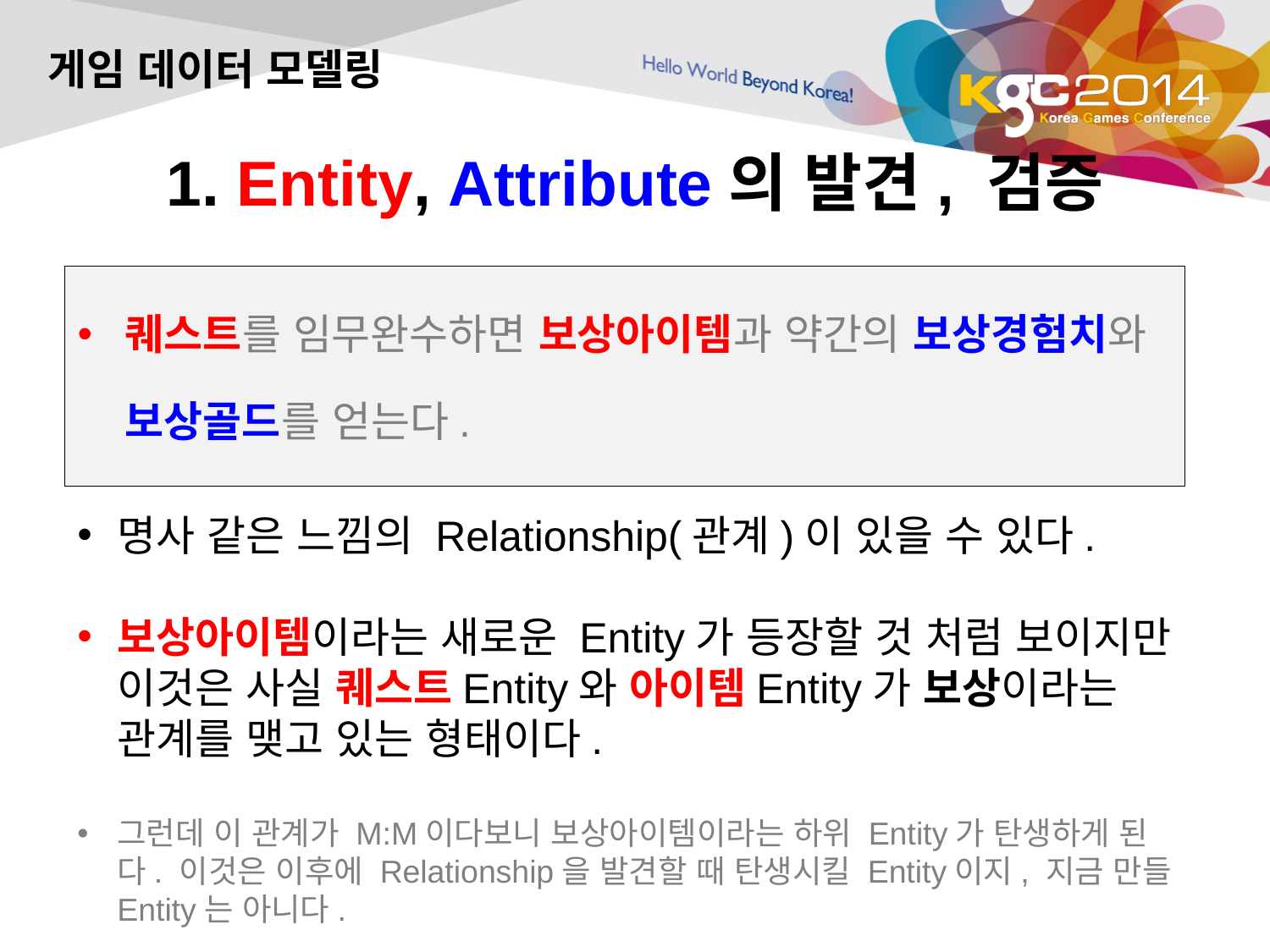

게임 데이터 모델링
# 1. Entity, Attribute의 발견, 검증
퀘스트를 임무완수하면 보상아이템과 약간의 보상경험치와 보상골드를 얻는다.
명사 같은 느낌의 Relationship(관계)이 있을 수 있다.

보상아이템이라는 새로운 Entity가 등장할 것 처럼 보이지만 이것은 사실 퀘스트Entity와 아이템Entity가 보상이라는 관계를 맺고 있는 형태이다.

그런데 이 관계가 M:M이다보니 보상아이템이라는 하위 Entity가 탄생하게 된다. 이것은 이후에 Relationship을 발견할 때 탄생시킬 Entity이지, 지금 만들 Entity는 아니다.